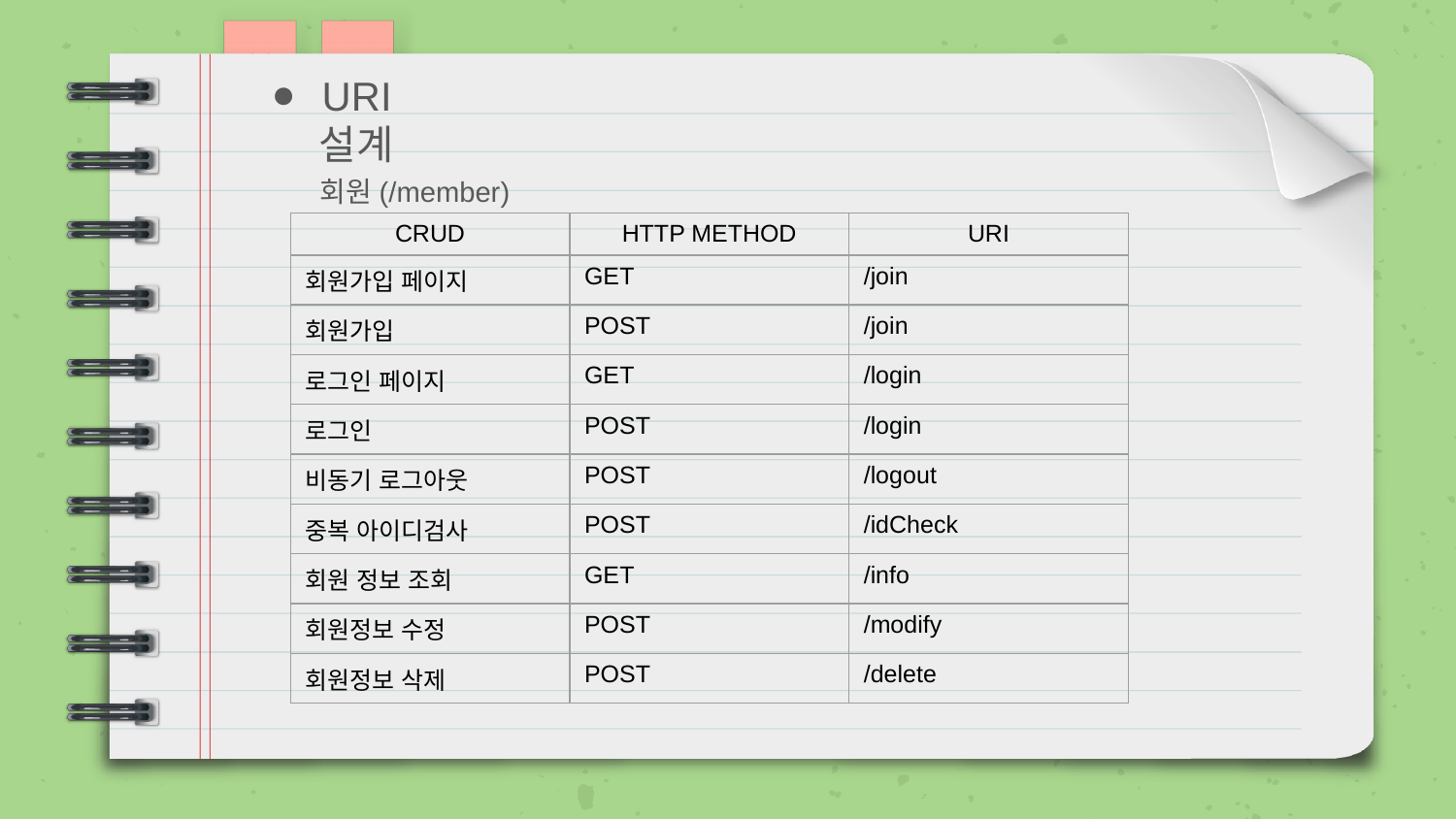

URI 설계
     회원(/member)
| CRUD | HTTP METHOD | URI |
| --- | --- | --- |
| 회원가입 페이지 | GET | /join |
| 회원가입 | POST | /join |
| 로그인 페이지 | GET | /login |
| 로그인 | POST | /login |
| 비동기 로그아웃 | POST | /logout |
| 중복 아이디검사 | POST | /idCheck |
| 회원 정보 조회 | GET | /info |
| 회원정보 수정 | POST | /modify |
| 회원정보 삭제 | POST | /delete |